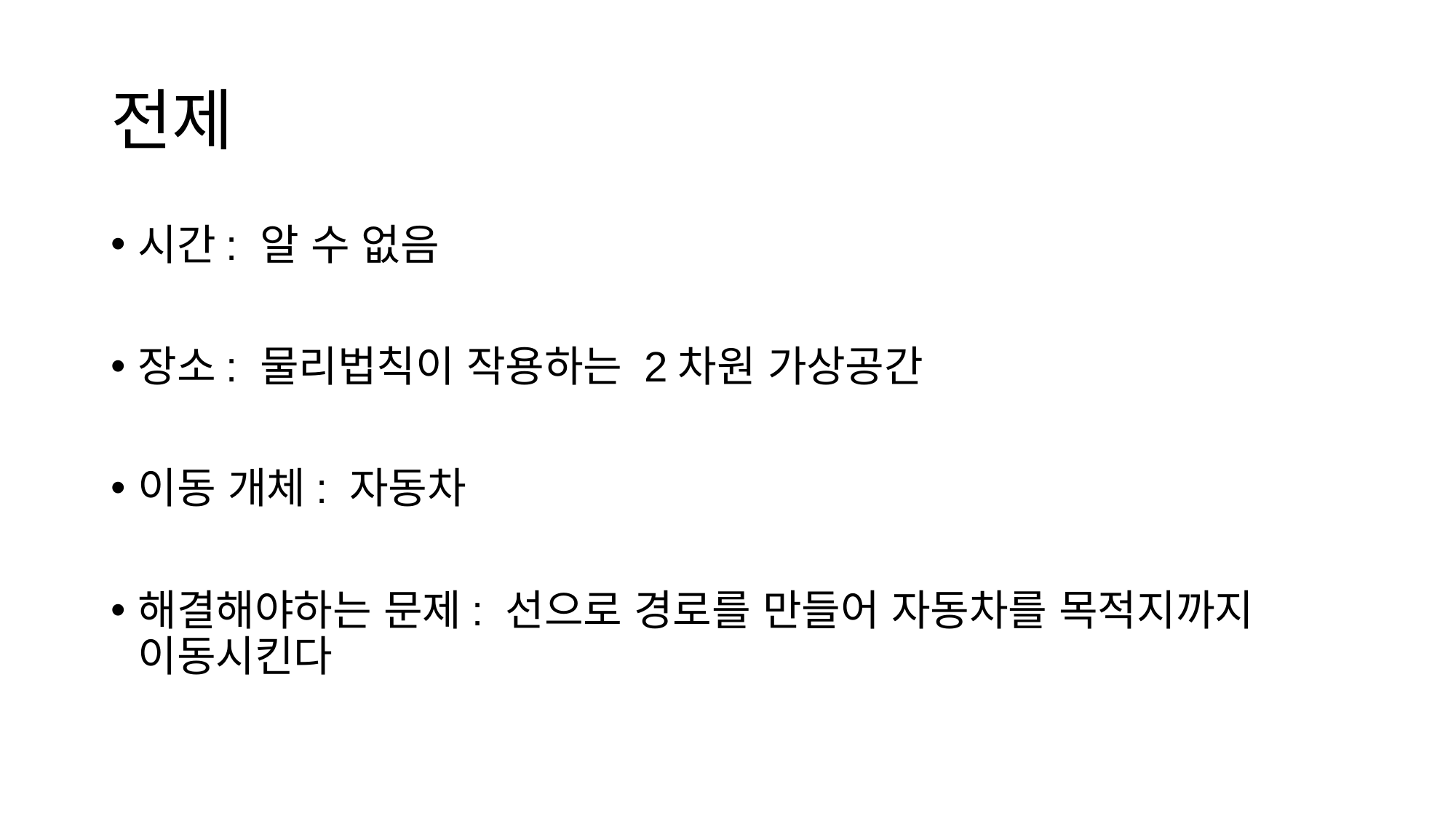

# 전제
시간: 알 수 없음

장소: 물리법칙이 작용하는 2차원 가상공간

이동 개체: 자동차

해결해야하는 문제: 선으로 경로를 만들어 자동차를 목적지까지 이동시킨다